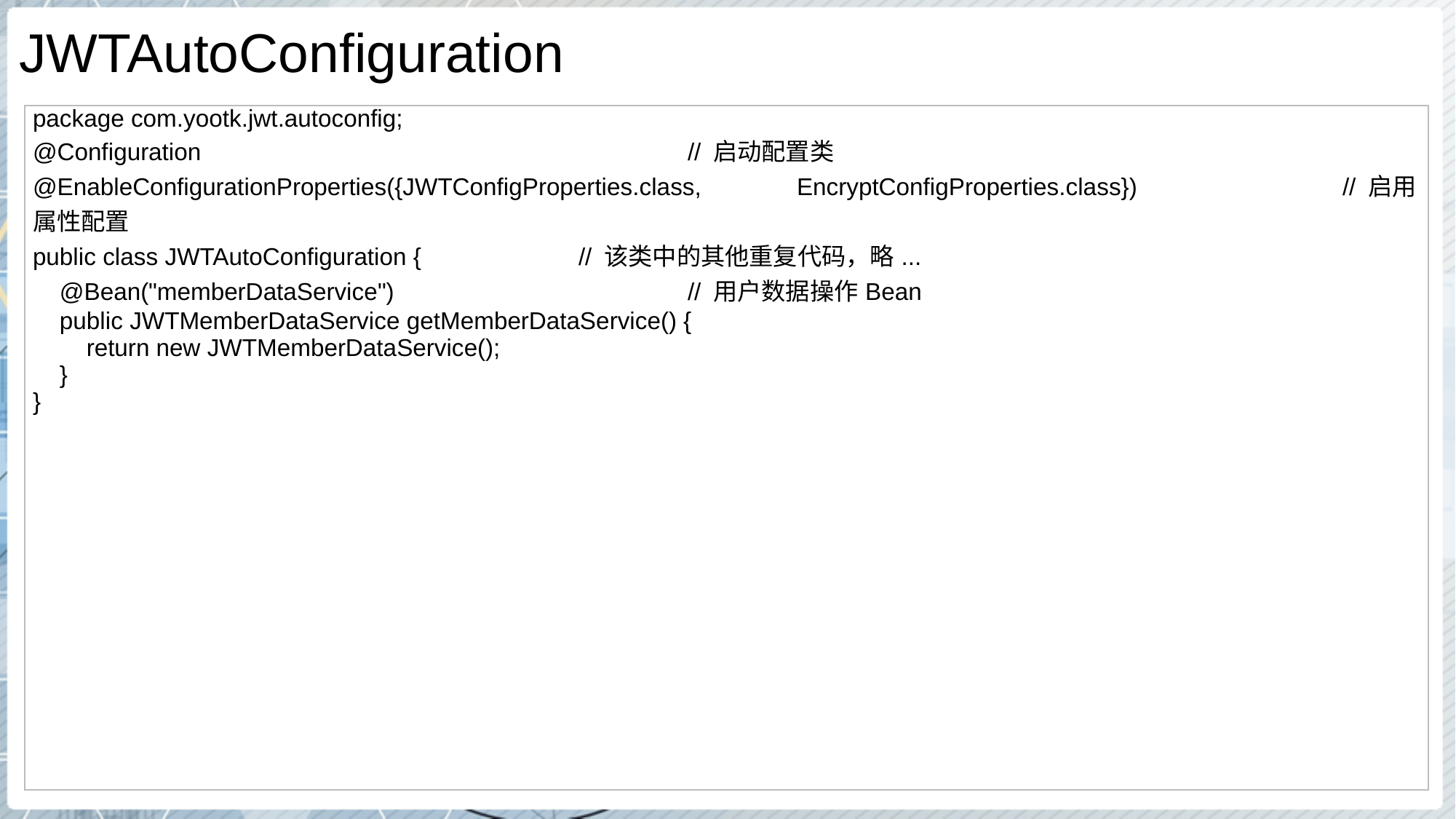

# JWTAutoConfiguration
| package com.yootk.jwt.autoconfig; @Configuration // 启动配置类 @EnableConfigurationProperties({JWTConfigProperties.class, EncryptConfigProperties.class}) // 启用属性配置 public class JWTAutoConfiguration { // 该类中的其他重复代码，略... @Bean("memberDataService") // 用户数据操作Bean public JWTMemberDataService getMemberDataService() { return new JWTMemberDataService(); } } |
| --- |